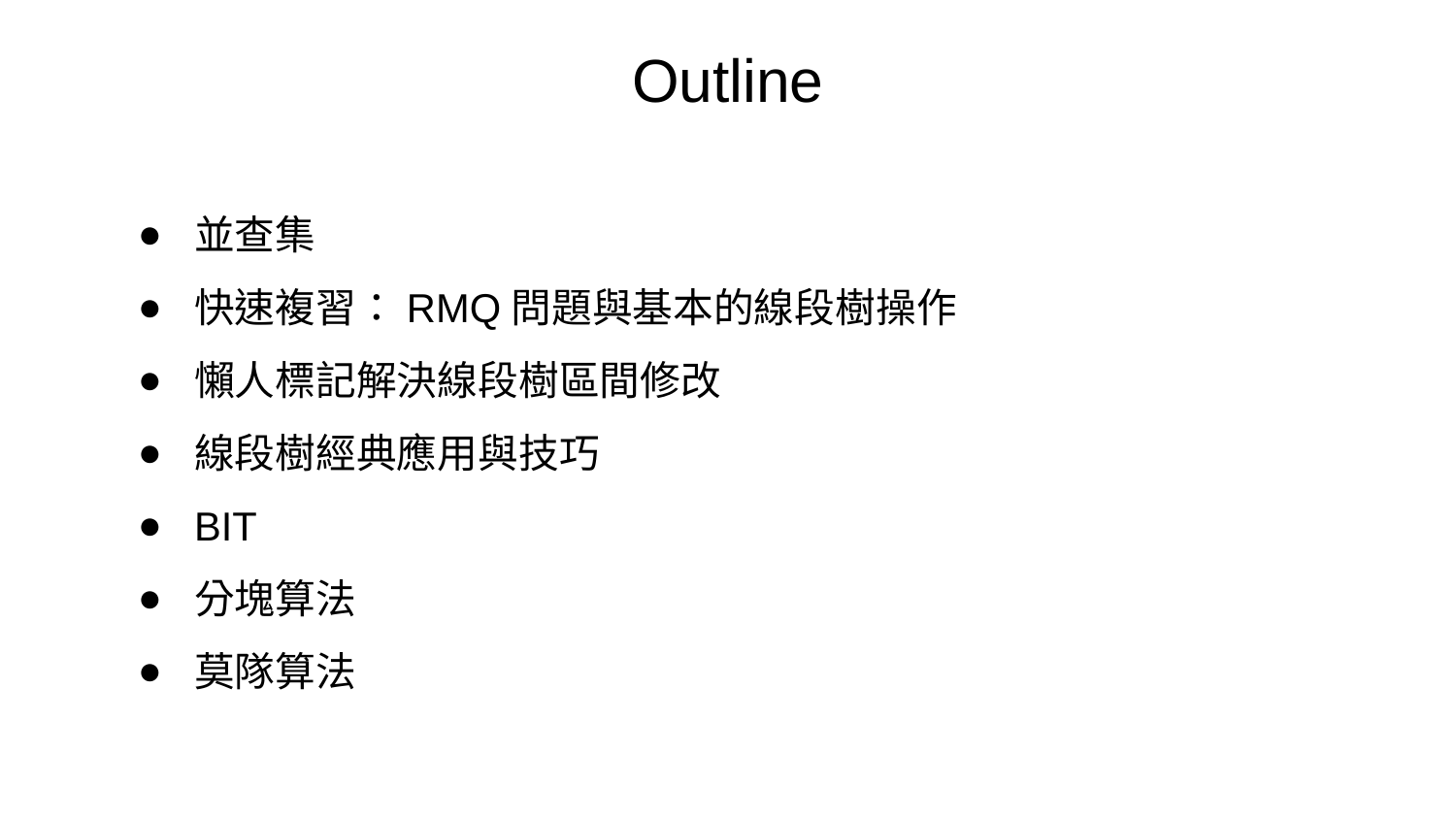

Outline
並查集
快速複習：RMQ問題與基本的線段樹操作
懶人標記解決線段樹區間修改
線段樹經典應用與技巧
BIT
分塊算法
莫隊算法